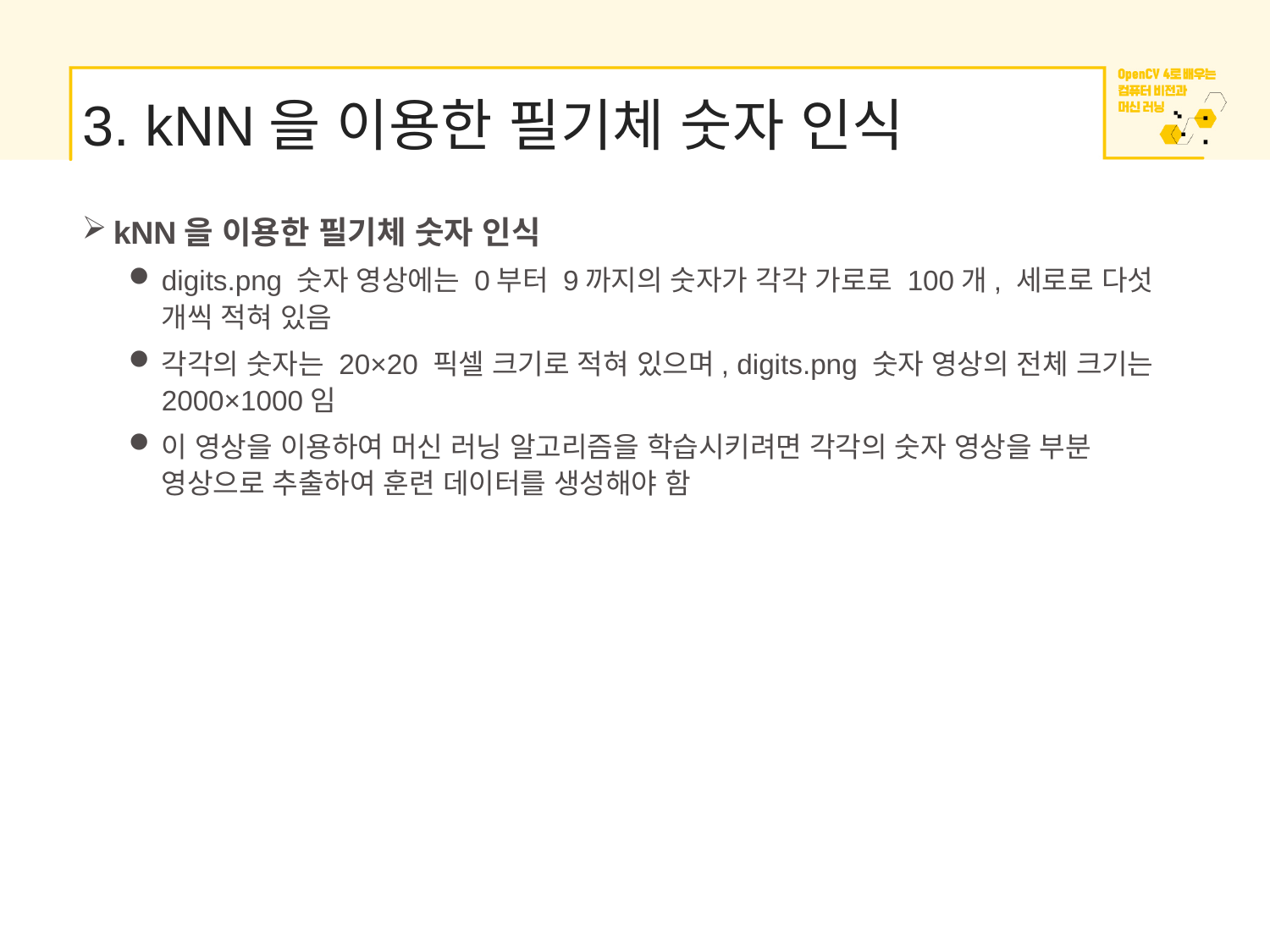

# 3. kNN을 이용한 필기체 숫자 인식
kNN을 이용한 필기체 숫자 인식
digits.png 숫자 영상에는 0부터 9까지의 숫자가 각각 가로로 100개, 세로로 다섯 개씩 적혀 있음
각각의 숫자는 20×20 픽셀 크기로 적혀 있으며, digits.png 숫자 영상의 전체 크기는 2000×1000임
이 영상을 이용하여 머신 러닝 알고리즘을 학습시키려면 각각의 숫자 영상을 부분 영상으로 추출하여 훈련 데이터를 생성해야 함